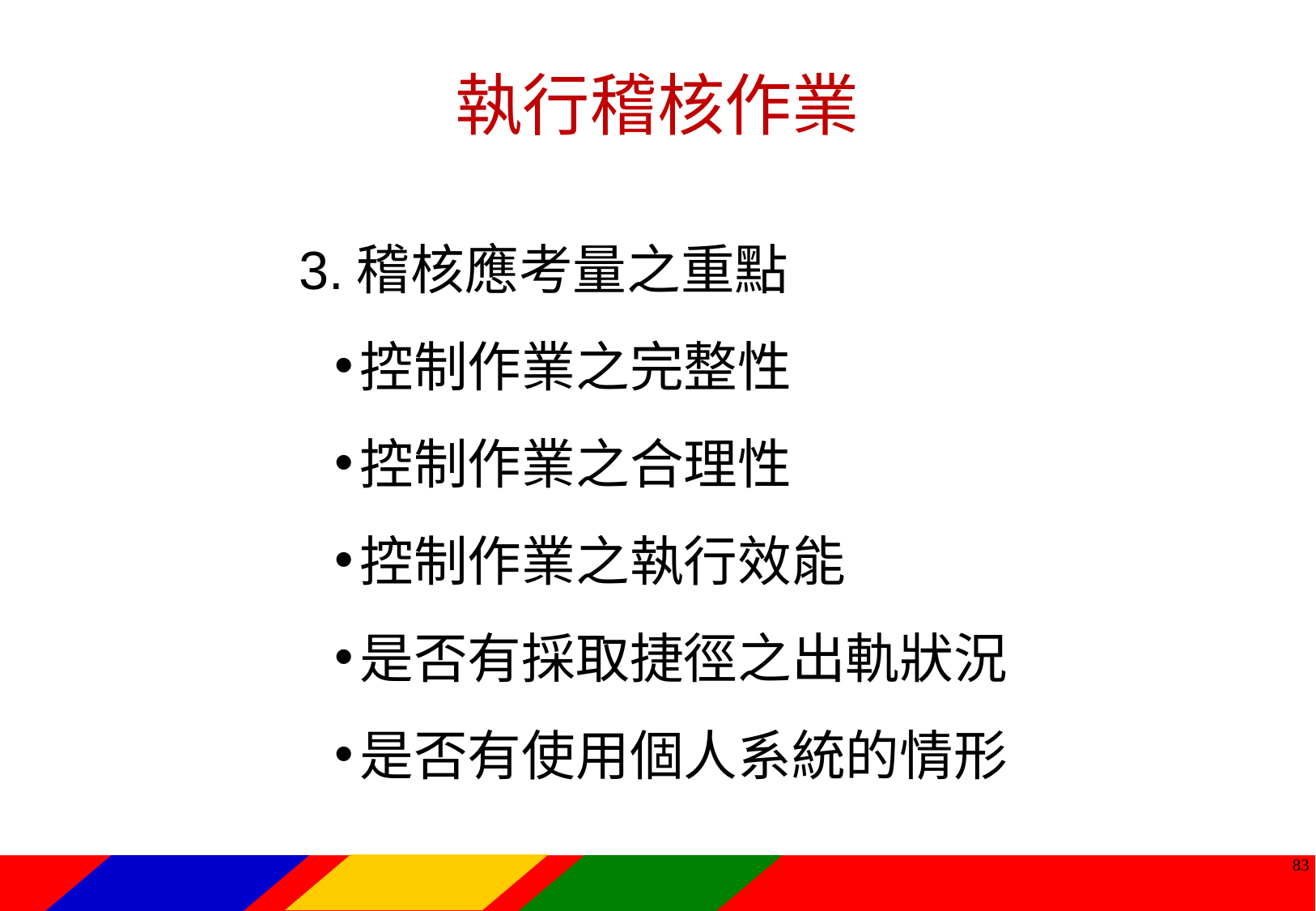

執行稽核作業
3.稽核應考量之重點
控制作業之完整性
控制作業之合理性
控制作業之執行效能
是否有採取捷徑之出軌狀況
是否有使用個人系統的情形
83